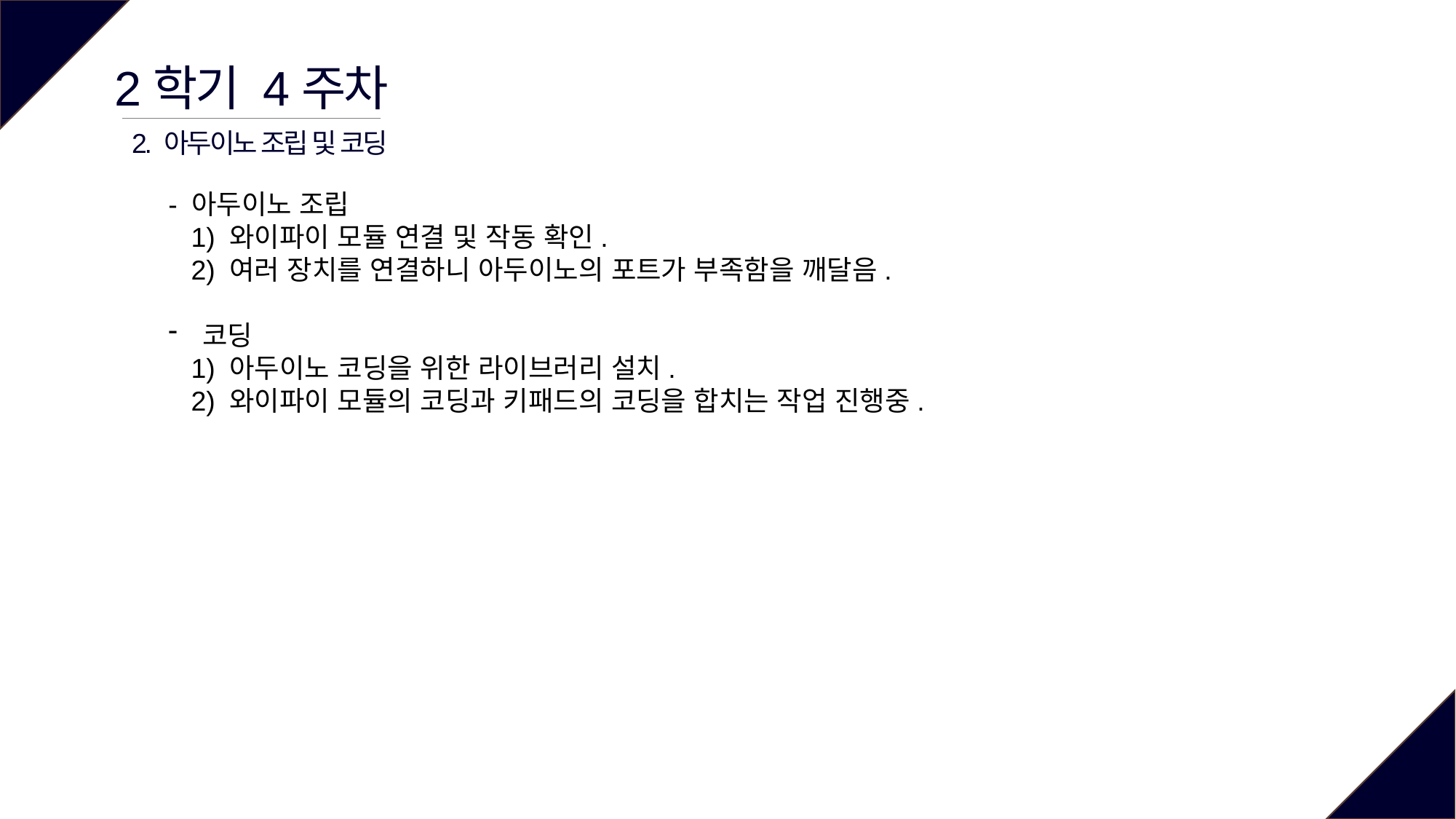

2학기 4주차
2. 아두이노 조립 및 코딩
- 아두이노 조립
   1) 와이파이 모듈 연결 및 작동 확인.
   2) 여러 장치를 연결하니 아두이노의 포트가 부족함을 깨달음.

코딩
   1) 아두이노 코딩을 위한 라이브러리 설치.
   2) 와이파이 모듈의 코딩과 키패드의 코딩을 합치는 작업 진행중.